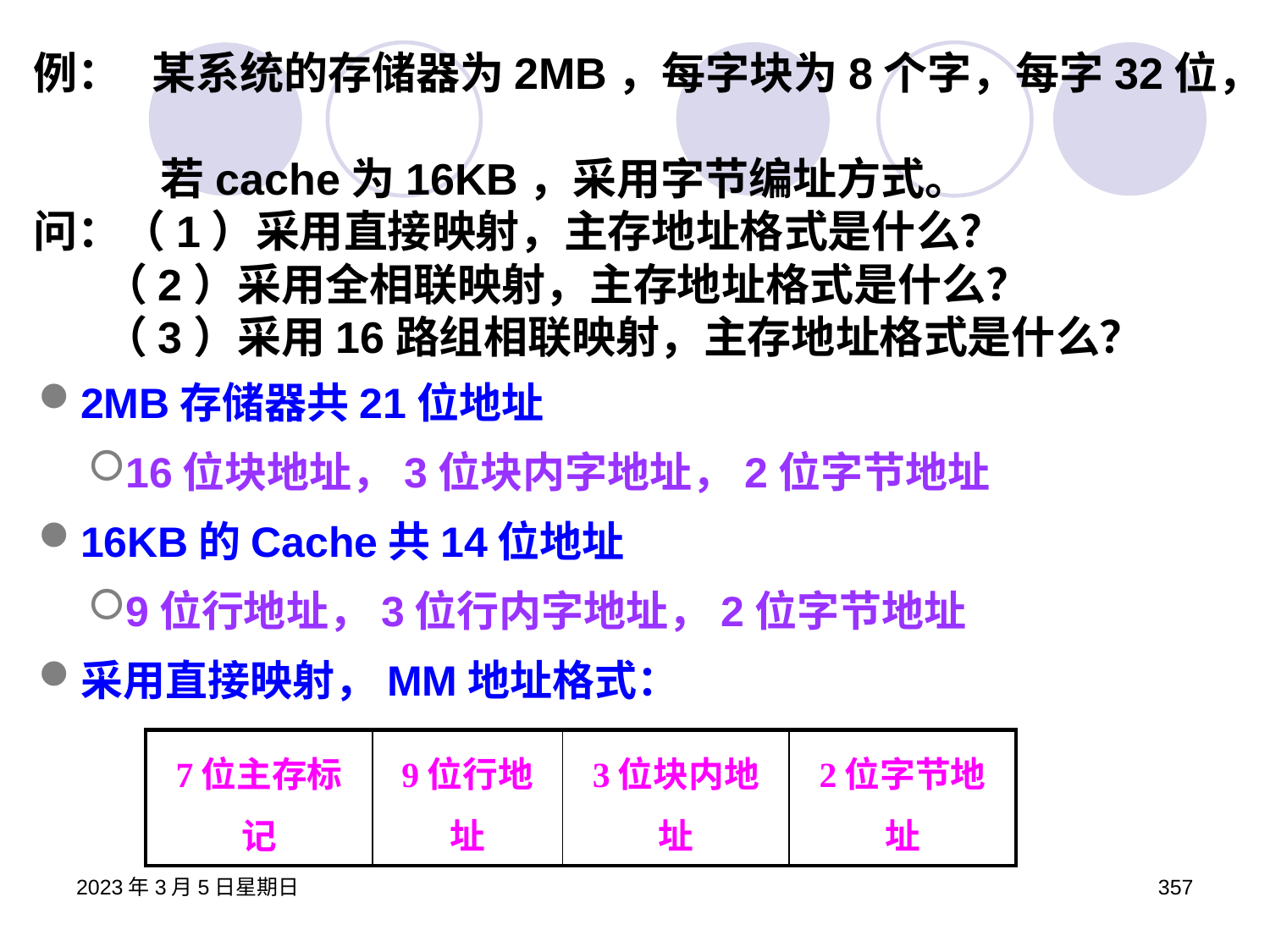

# 例：   某系统的存储器为2MB，每字块为8个字，每字32位， 若cache为16KB，采用字节编址方式。 问：（1）采用直接映射，主存地址格式是什么？ （2）采用全相联映射，主存地址格式是什么？ （3）采用16路组相联映射，主存地址格式是什么？
2MB存储器共21位地址
16位块地址，3位块内字地址，2位字节地址
16KB的Cache共14位地址
9位行地址，3位行内字地址，2位字节地址
采用直接映射，MM地址格式：

| 7位主存标记 | 9位行地址 | 3位块内地址 | 2位字节地址 |
| --- | --- | --- | --- |
2023年3月5日星期日
357